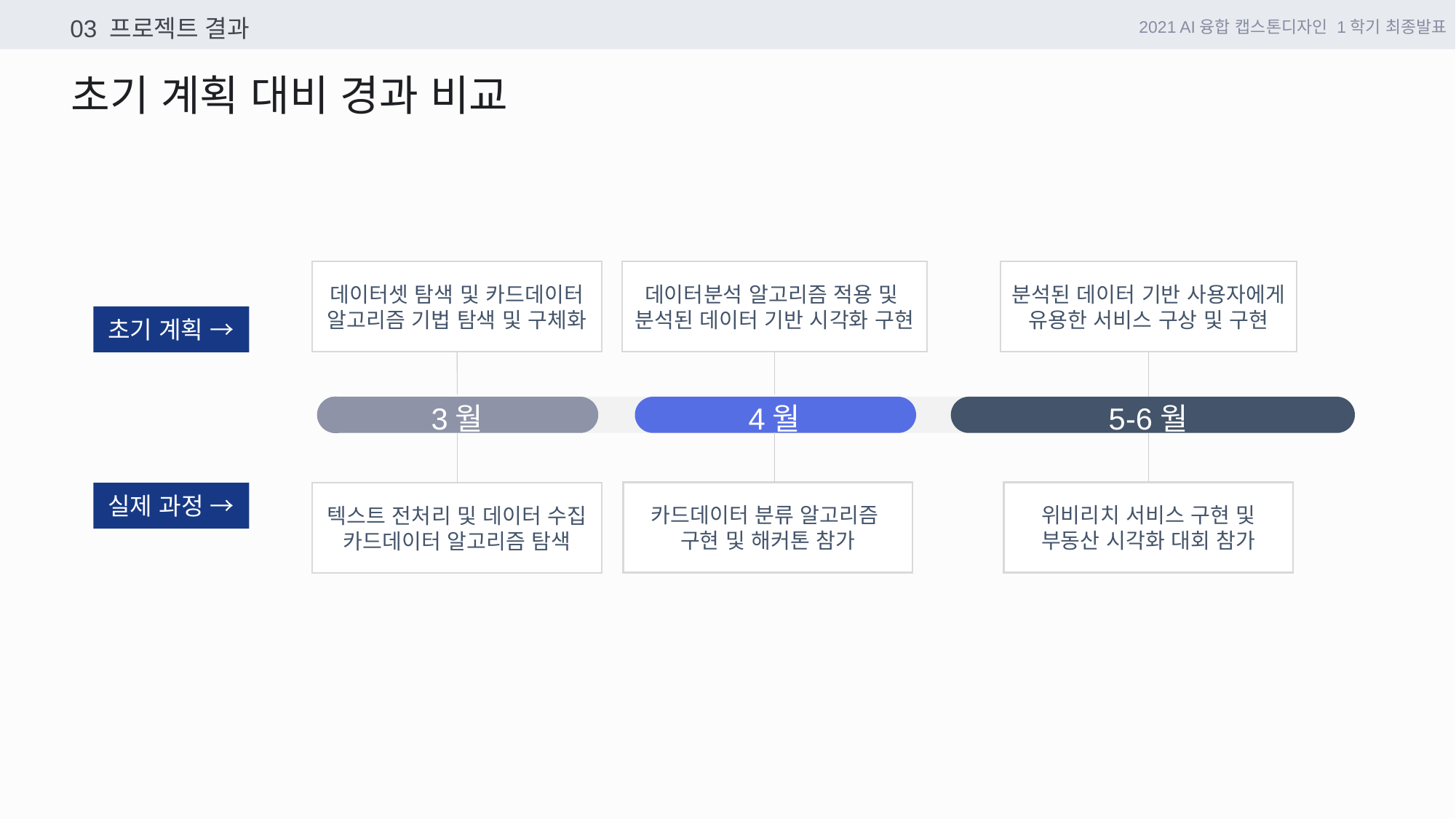

03 프로젝트 결과
2021 AI융합 캡스톤디자인 1학기 최종발표
초기 계획 대비 경과 비교
데이터셋 탐색 및 카드데이터 알고리즘 기법 탐색 및 구체화
데이터분석 알고리즘 적용 및
분석된 데이터 기반 시각화 구현
분석된 데이터 기반 사용자에게 유용한 서비스 구상 및 구현
초기 계획 →
3월
4월
5-6월

위비리치 서비스 구현 및
부동산 시각화 대회 참가
카드데이터 분류 알고리즘
구현 및 해커톤 참가
실제 과정 →
텍스트 전처리 및 데이터 수집
카드데이터 알고리즘 탐색